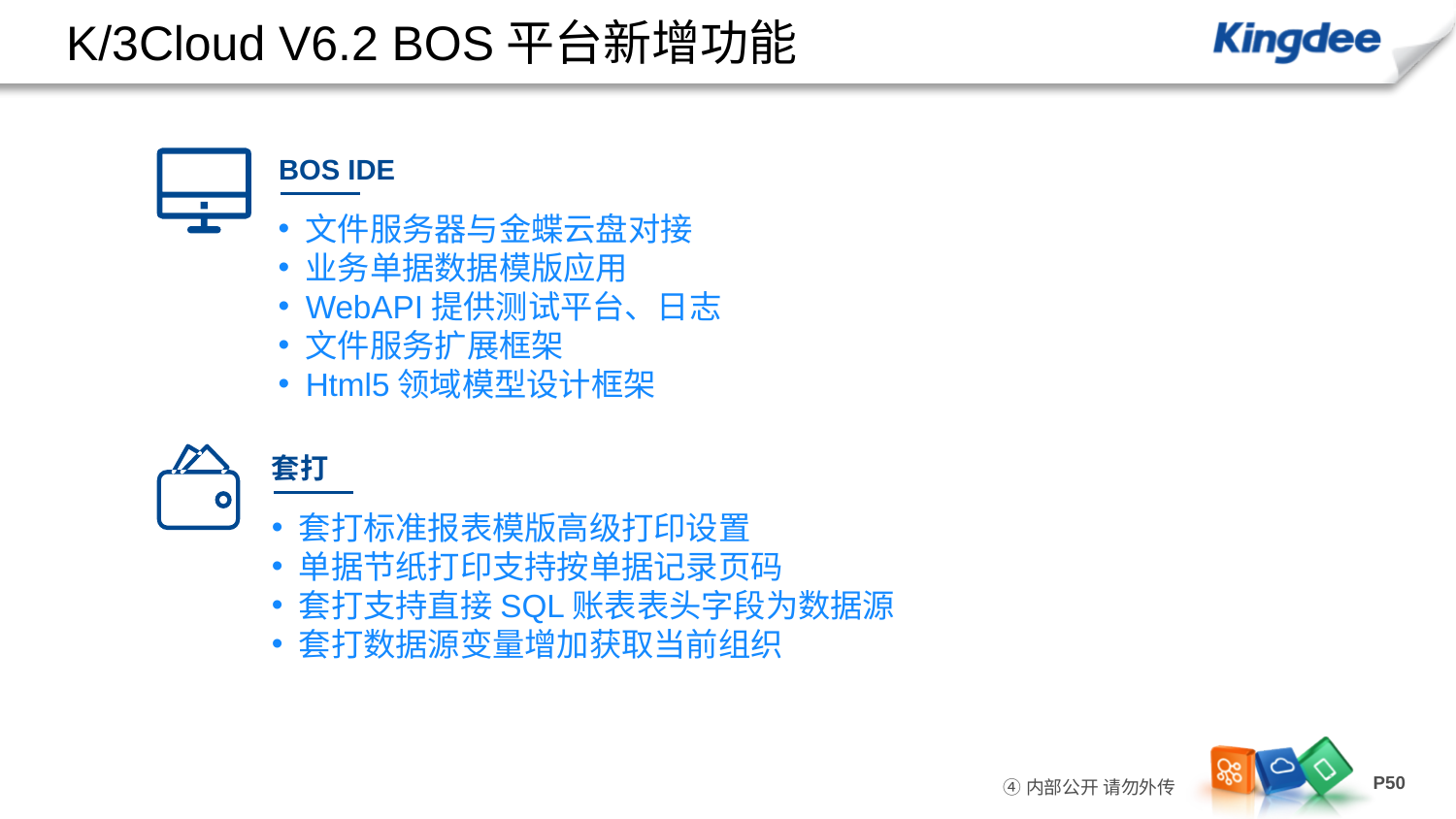

# K/3Cloud V6.2 BOS平台新增功能
BOS IDE

文件服务器与金蝶云盘对接
业务单据数据模版应用
WebAPI提供测试平台、日志
文件服务扩展框架
Html5领域模型设计框架

套打
套打标准报表模版高级打印设置
单据节纸打印支持按单据记录页码
套打支持直接SQL账表表头字段为数据源
套打数据源变量增加获取当前组织